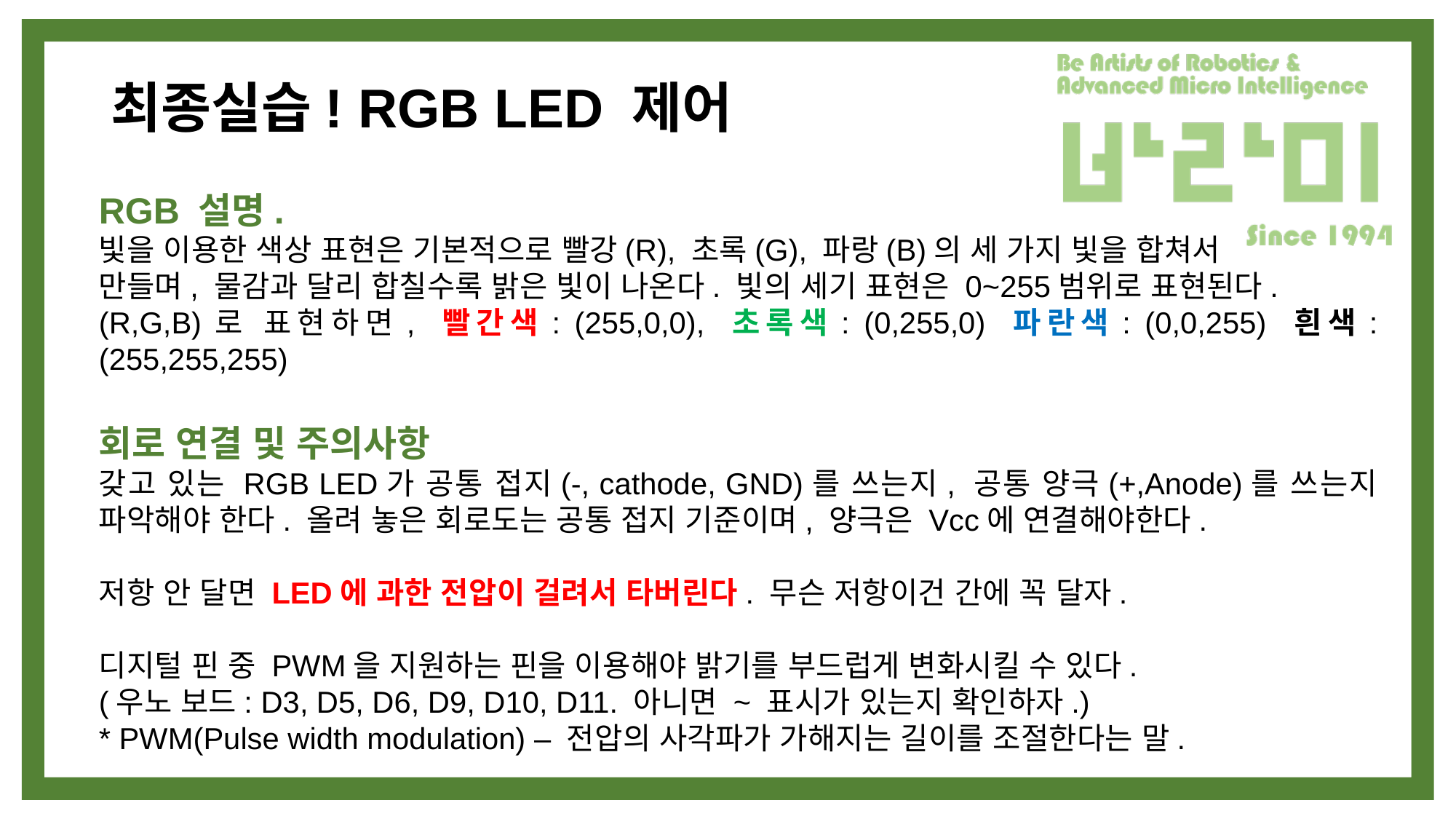

# 최종실습! RGB LED 제어
RGB 설명.
빛을 이용한 색상 표현은 기본적으로 빨강(R), 초록(G), 파랑(B)의 세 가지 빛을 합쳐서
만들며, 물감과 달리 합칠수록 밝은 빛이 나온다. 빛의 세기 표현은 0~255범위로 표현된다.
(R,G,B)로 표현하면, 빨간색: (255,0,0), 초록색: (0,255,0) 파란색: (0,0,255) 흰색: (255,255,255)

회로 연결 및 주의사항
갖고 있는 RGB LED가 공통 접지(-, cathode, GND)를 쓰는지, 공통 양극(+,Anode)를 쓰는지 파악해야 한다. 올려 놓은 회로도는 공통 접지 기준이며, 양극은 Vcc에 연결해야한다.

저항 안 달면 LED에 과한 전압이 걸려서 타버린다. 무슨 저항이건 간에 꼭 달자.

디지털 핀 중 PWM을 지원하는 핀을 이용해야 밝기를 부드럽게 변화시킬 수 있다.
(우노 보드: D3, D5, D6, D9, D10, D11. 아니면 ~ 표시가 있는지 확인하자.)
* PWM(Pulse width modulation) – 전압의 사각파가 가해지는 길이를 조절한다는 말.